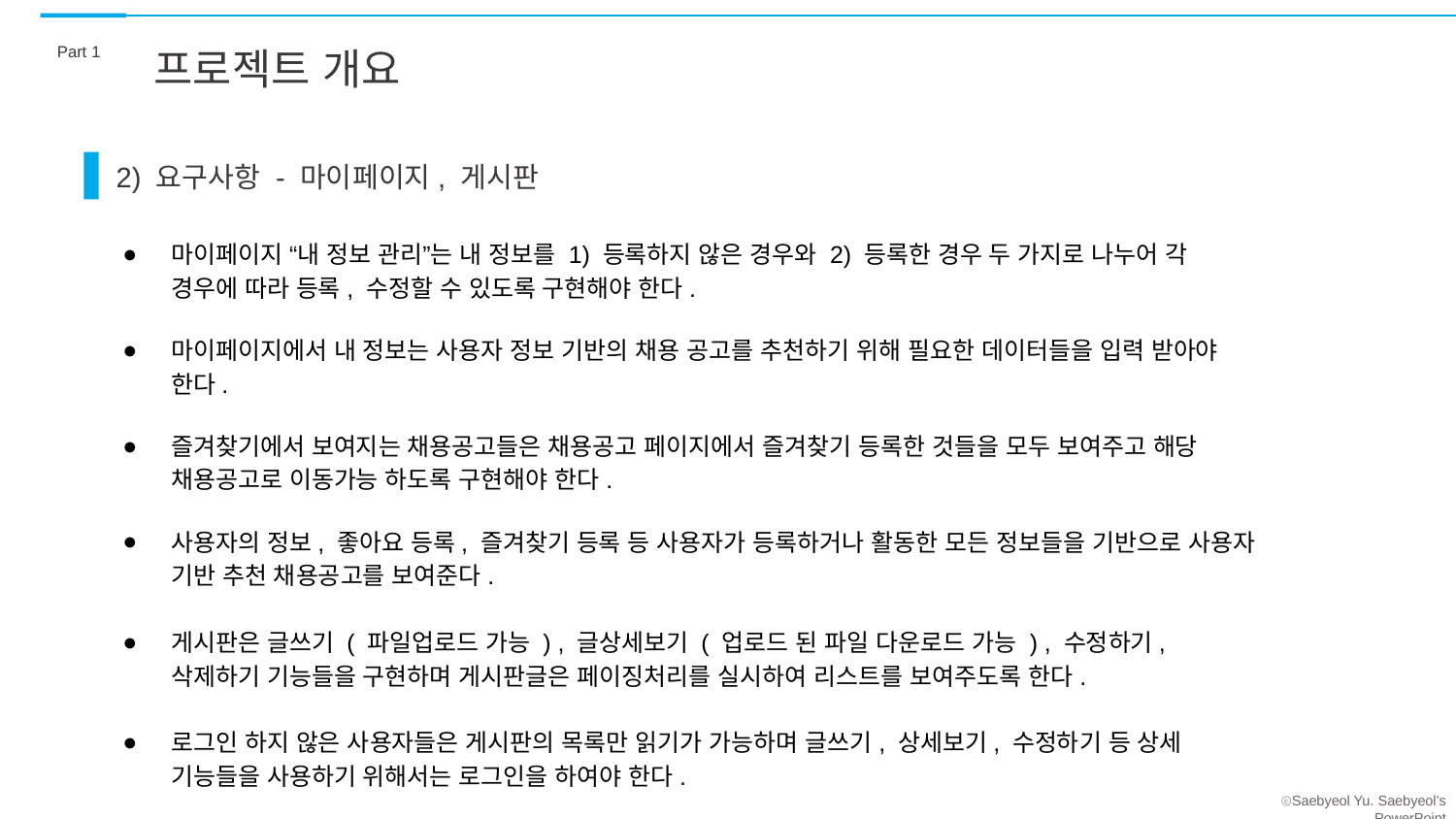

Part 1
프로젝트 개요

2) 요구사항 - 마이페이지, 게시판
마이페이지 “내 정보 관리”는 내 정보를 1) 등록하지 않은 경우와 2) 등록한 경우 두 가지로 나누어 각 경우에 따라 등록, 수정할 수 있도록 구현해야 한다.

마이페이지에서 내 정보는 사용자 정보 기반의 채용 공고를 추천하기 위해 필요한 데이터들을 입력 받아야 한다.

즐겨찾기에서 보여지는 채용공고들은 채용공고 페이지에서 즐겨찾기 등록한 것들을 모두 보여주고 해당 채용공고로 이동가능 하도록 구현해야 한다.

사용자의 정보, 좋아요 등록, 즐겨찾기 등록 등 사용자가 등록하거나 활동한 모든 정보들을 기반으로 사용자 기반 추천 채용공고를 보여준다.

게시판은 글쓰기 ( 파일업로드 가능 ) , 글상세보기 ( 업로드 된 파일 다운로드 가능 ) , 수정하기, 삭제하기 기능들을 구현하며 게시판글은 페이징처리를 실시하여 리스트를 보여주도록 한다.

로그인 하지 않은 사용자들은 게시판의 목록만 읽기가 가능하며 글쓰기, 상세보기, 수정하기 등 상세 기능들을 사용하기 위해서는 로그인을 하여야 한다.